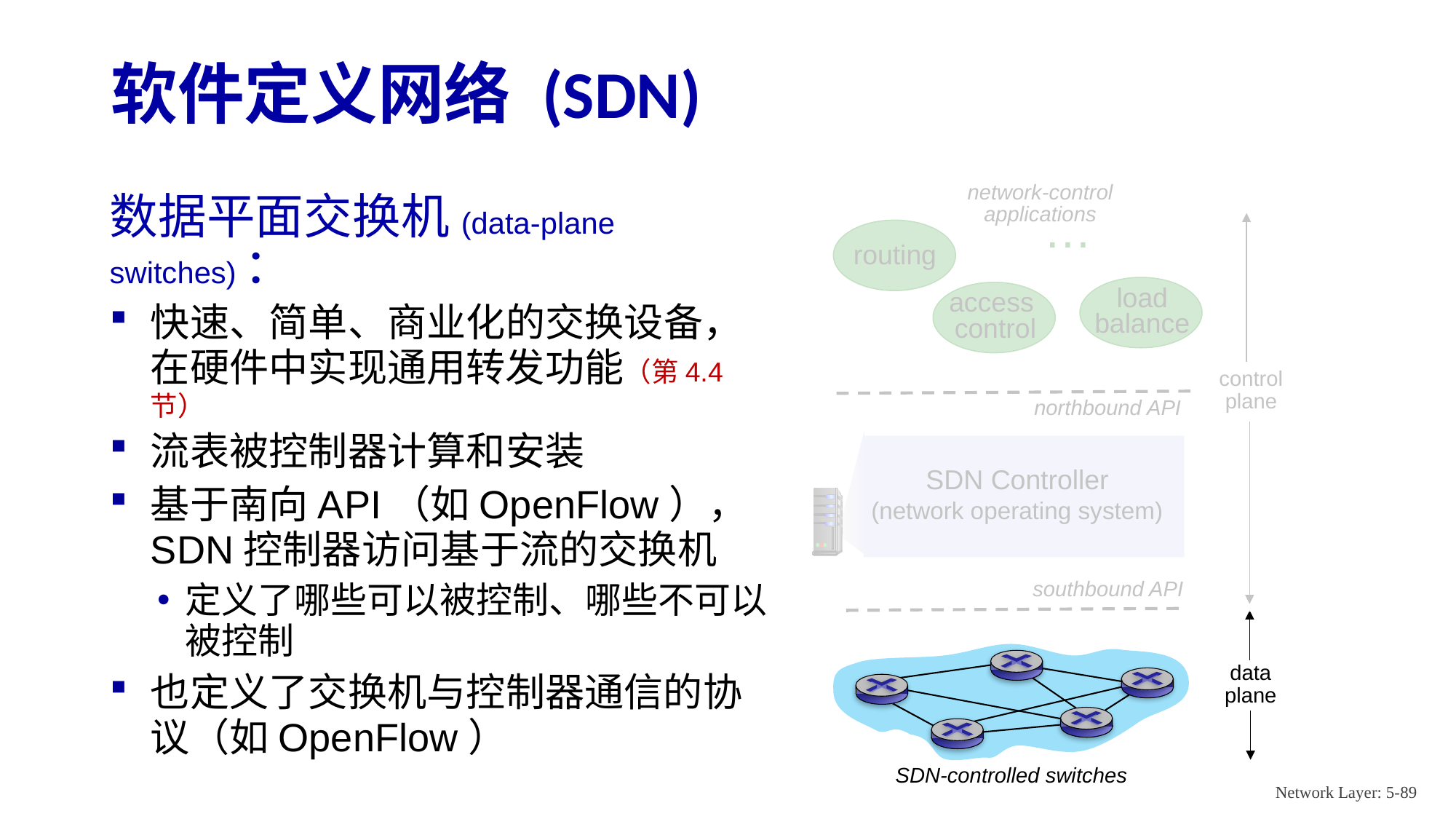

# 软件定义网络 (SDN)

network-control applications
…

routing

load
balance

access
control
control
plane
northbound API

SDN Controller
(network operating system)

southbound API

data
plane
SDN-controlled switches
数据平面交换机(data-plane switches)：
快速、简单、商业化的交换设备，在硬件中实现通用转发功能（第4.4节）
流表被控制器计算和安装
基于南向API（如OpenFlow），SDN控制器访问基于流的交换机
定义了哪些可以被控制、哪些不可以被控制
也定义了交换机与控制器通信的协议（如OpenFlow）

Network Layer: 5-89